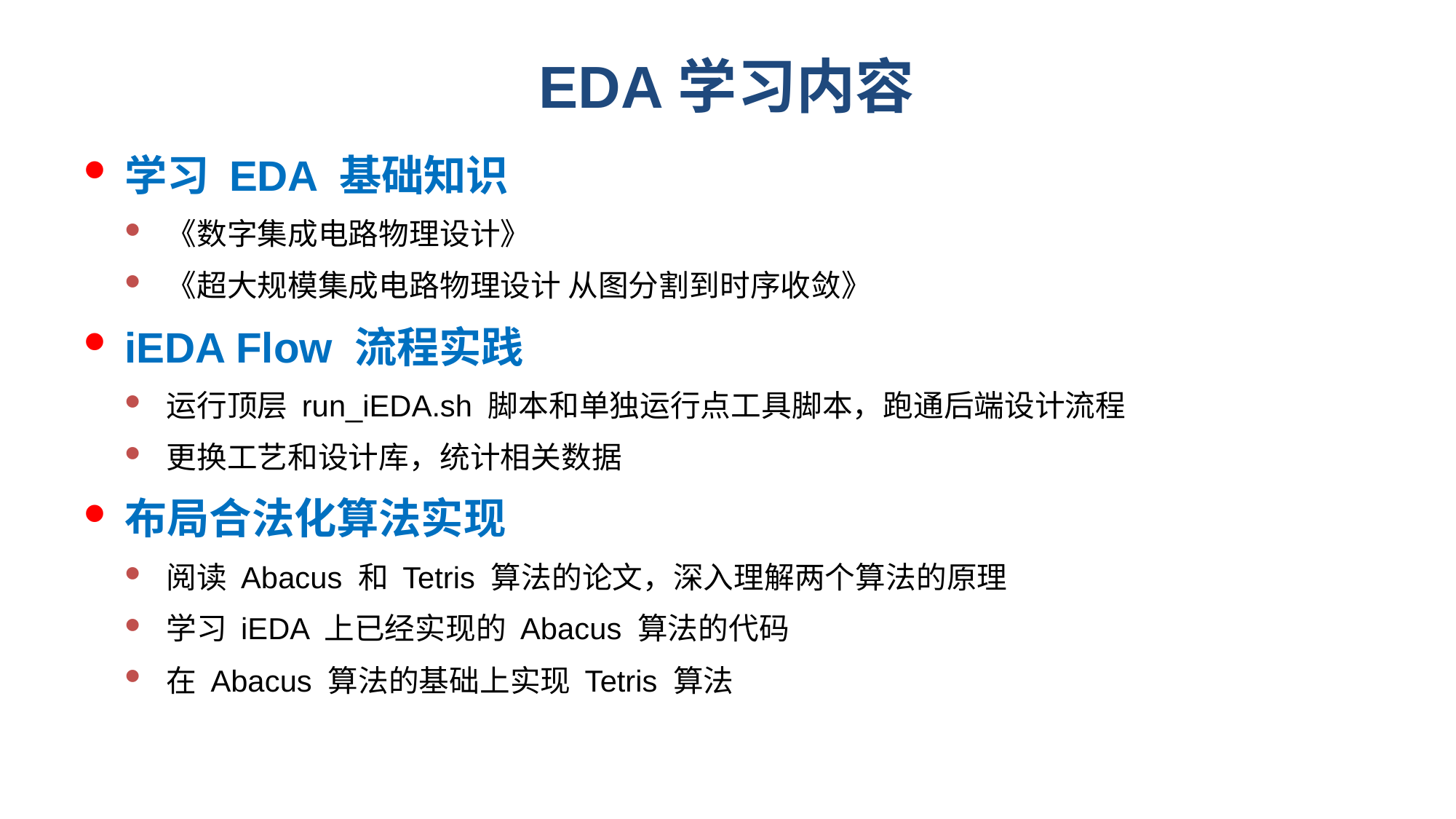

# EDA学习内容
学习 EDA 基础知识
《数字集成电路物理设计》
《超大规模集成电路物理设计 从图分割到时序收敛》
iEDA Flow 流程实践
运行顶层 run_iEDA.sh 脚本和单独运行点工具脚本，跑通后端设计流程
更换工艺和设计库，统计相关数据
布局合法化算法实现
阅读 Abacus 和 Tetris 算法的论文，深入理解两个算法的原理
学习 iEDA 上已经实现的 Abacus 算法的代码
在 Abacus 算法的基础上实现 Tetris 算法